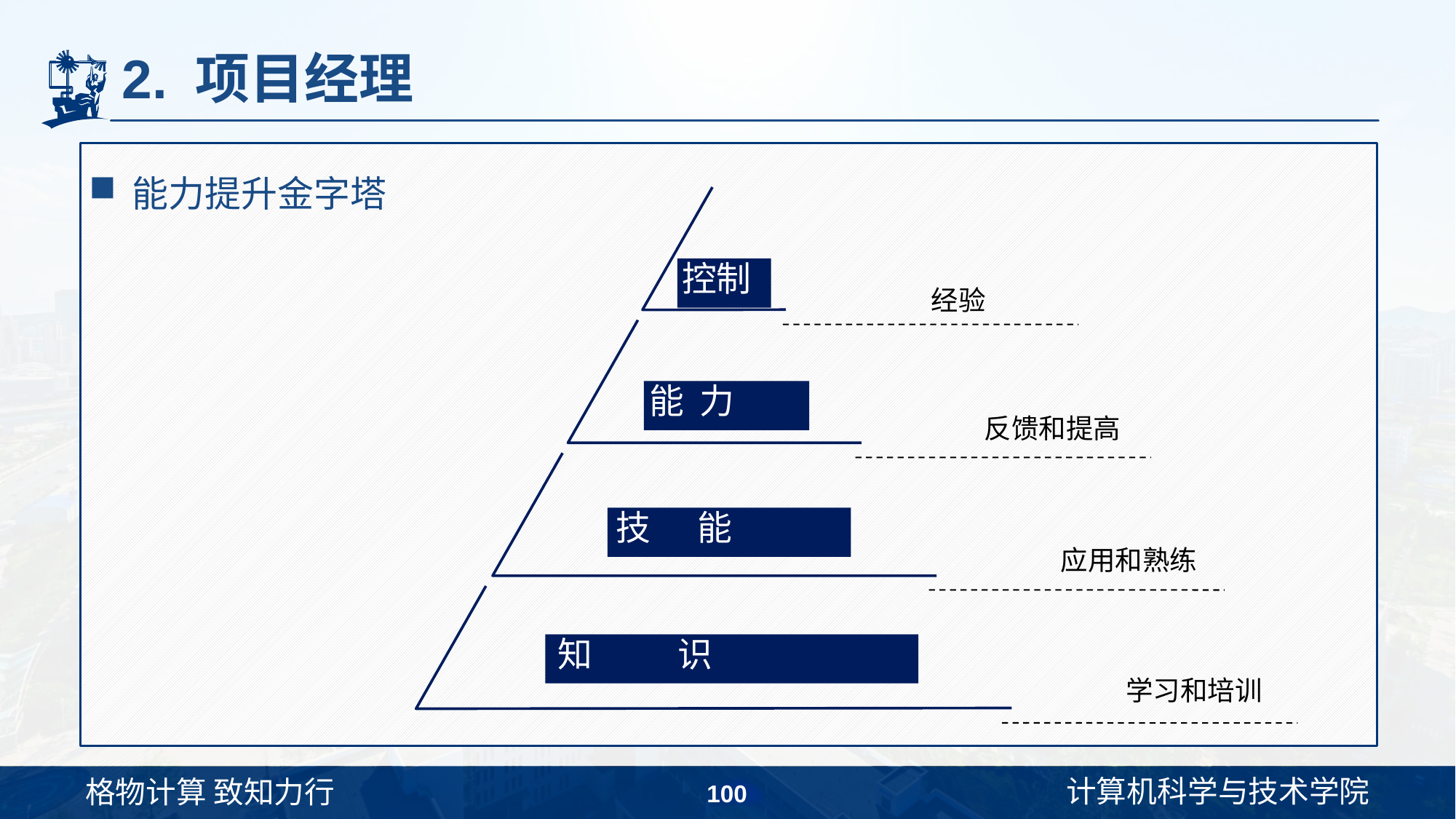

# 2. 项目经理
能力提升金字塔

控制

经验

能  力

反馈和提高

技      能

应用和熟练

知           识

学习和培训

100